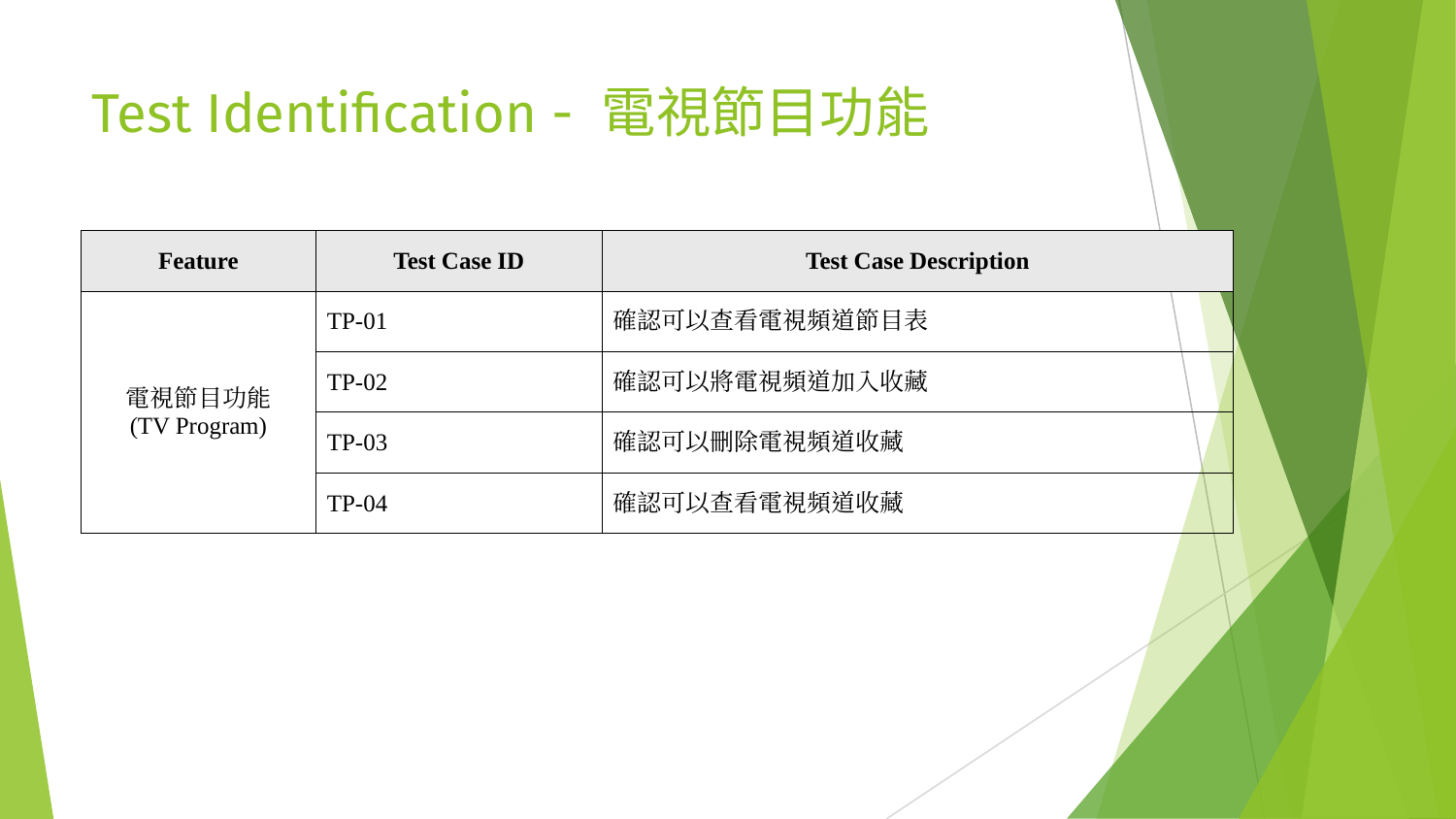

# Test Identification - 電視節目功能
| Feature | Test Case ID | Test Case Description |
| --- | --- | --- |
| 電視節目功能 (TV Program) | TP-01 | 確認可以查看電視頻道節目表 |
|  | TP-02 | 確認可以將電視頻道加入收藏 |
|  | TP-03 | 確認可以刪除電視頻道收藏 |
|  | TP-04 | 確認可以查看電視頻道收藏 |